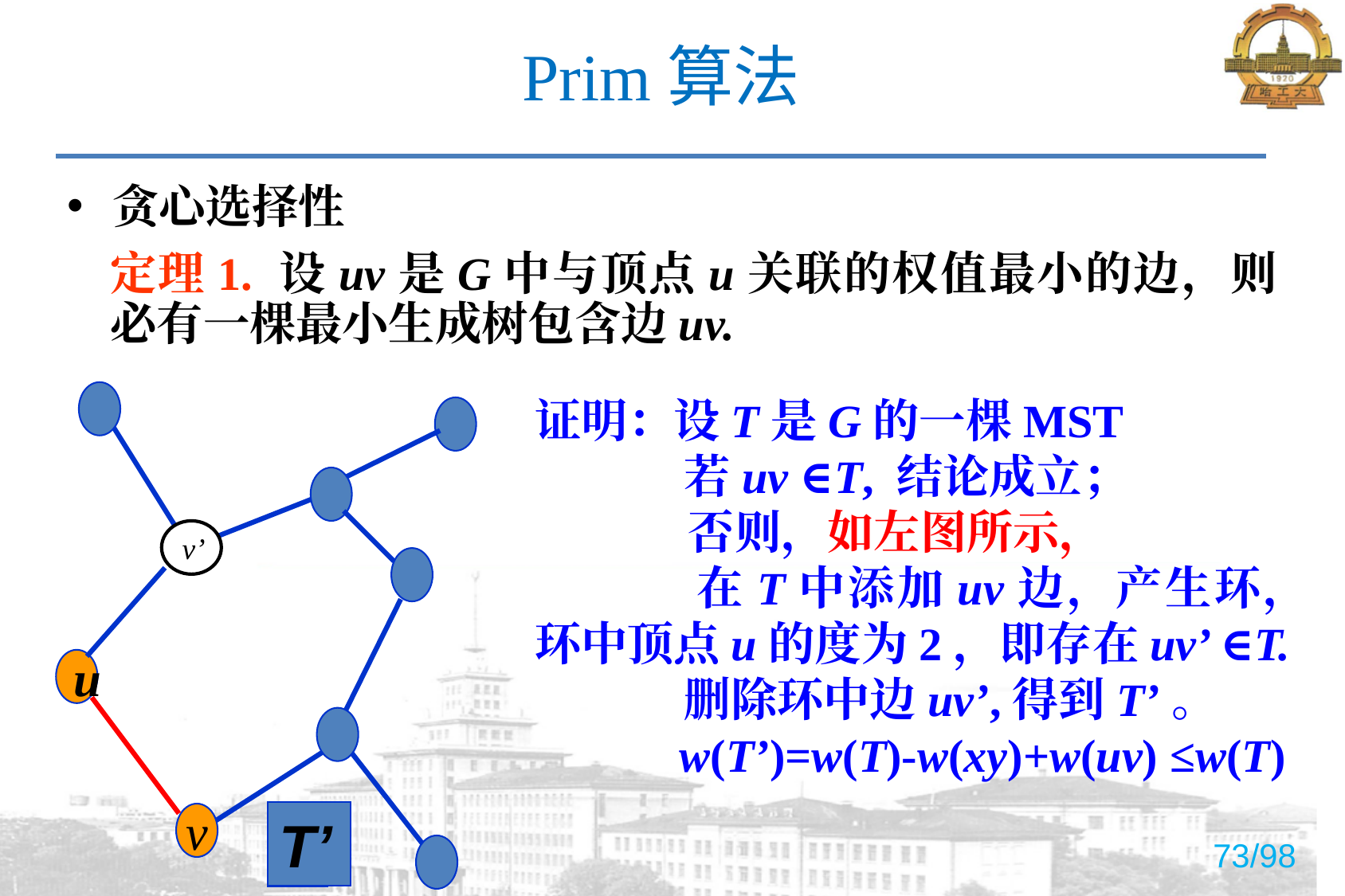

# Prim算法
贪心选择性

定理1. 设uv是G中与顶点u关联的权值最小的边，则必有一棵最小生成树包含边uv.

v’

u

T
v

证明：设T是G的一棵MST
            若uv ∈T, 结论成立；
	  否则，如左图所示，
	  在T中添加uv边，产生环，环中顶点u的度为2，即存在uv’ ∈T.
            删除环中边uv’,得到T’。
            w(T’)=w(T)-w(xy)+w(uv) ≤w(T)

T’